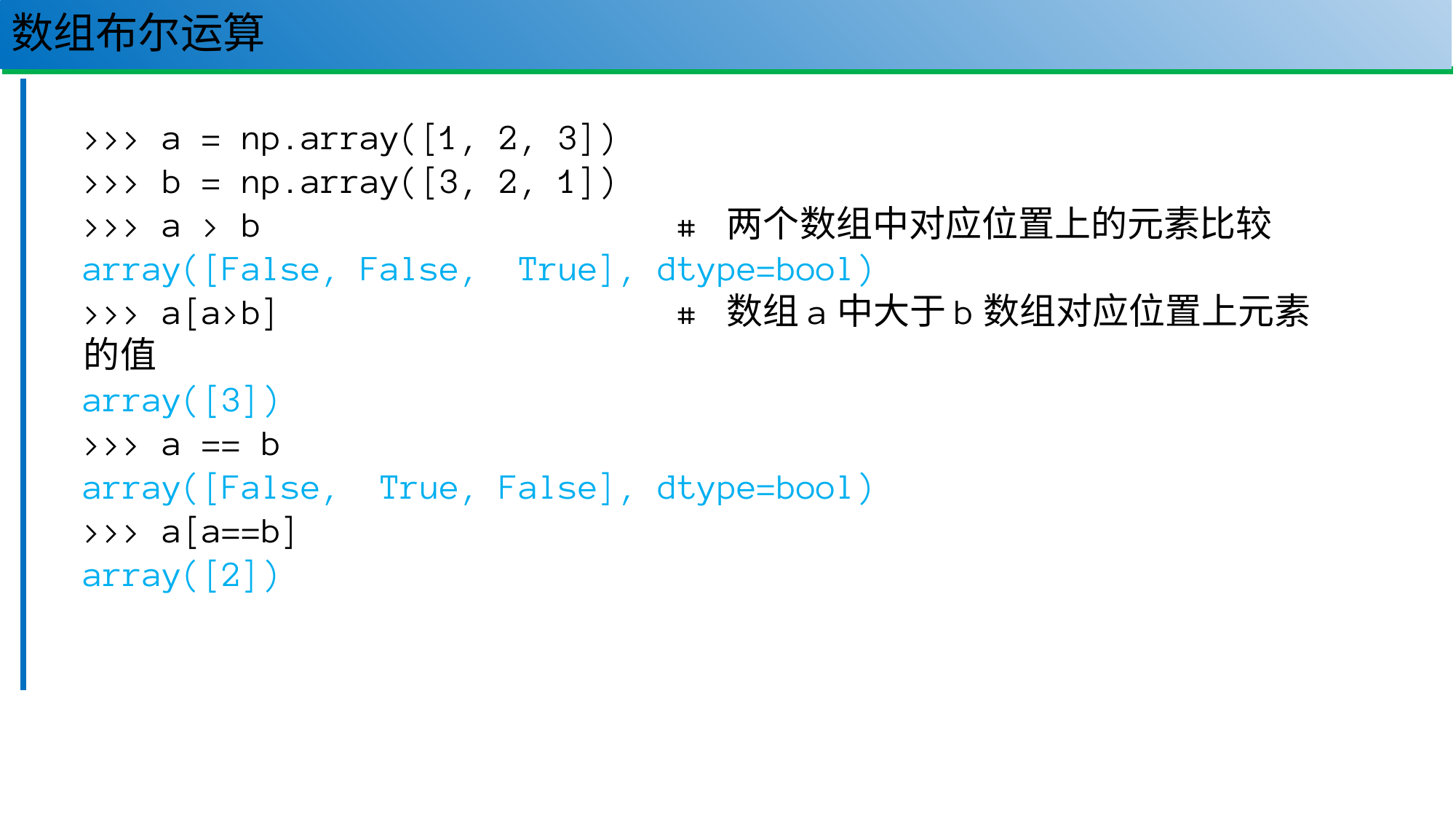

# 数组布尔运算
109
>>> a = np.array([1, 2, 3])
>>> b = np.array([3, 2, 1])
>>> a > b                     # 两个数组中对应位置上的元素比较
array([False, False,  True], dtype=bool)
>>> a[a>b]                    # 数组a中大于b数组对应位置上元素的值
array([3])
>>> a == b
array([False,  True, False], dtype=bool)
>>> a[a==b]
array([2])